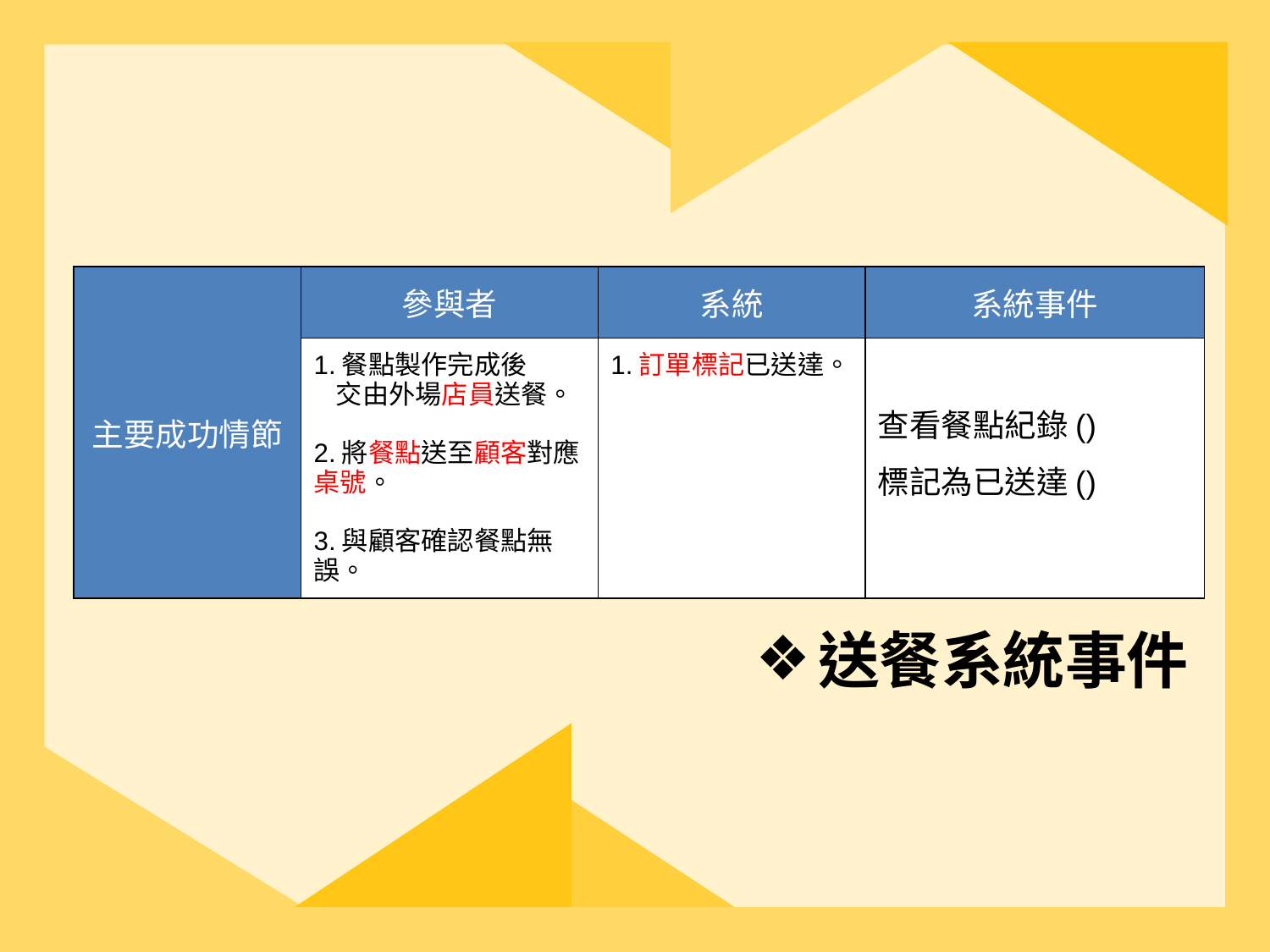

| 主要成功情節 | 參與者 | 系統 | 系統事件 |
| --- | --- | --- | --- |
|  | 1.餐點製作完成後 交由外場店員送餐。 2.將餐點送至顧客對應桌號。 3.與顧客確認餐點無誤。 | 1.訂單標記已送達。 | 查看餐點紀錄() 標記為已送達() |
送餐系統事件